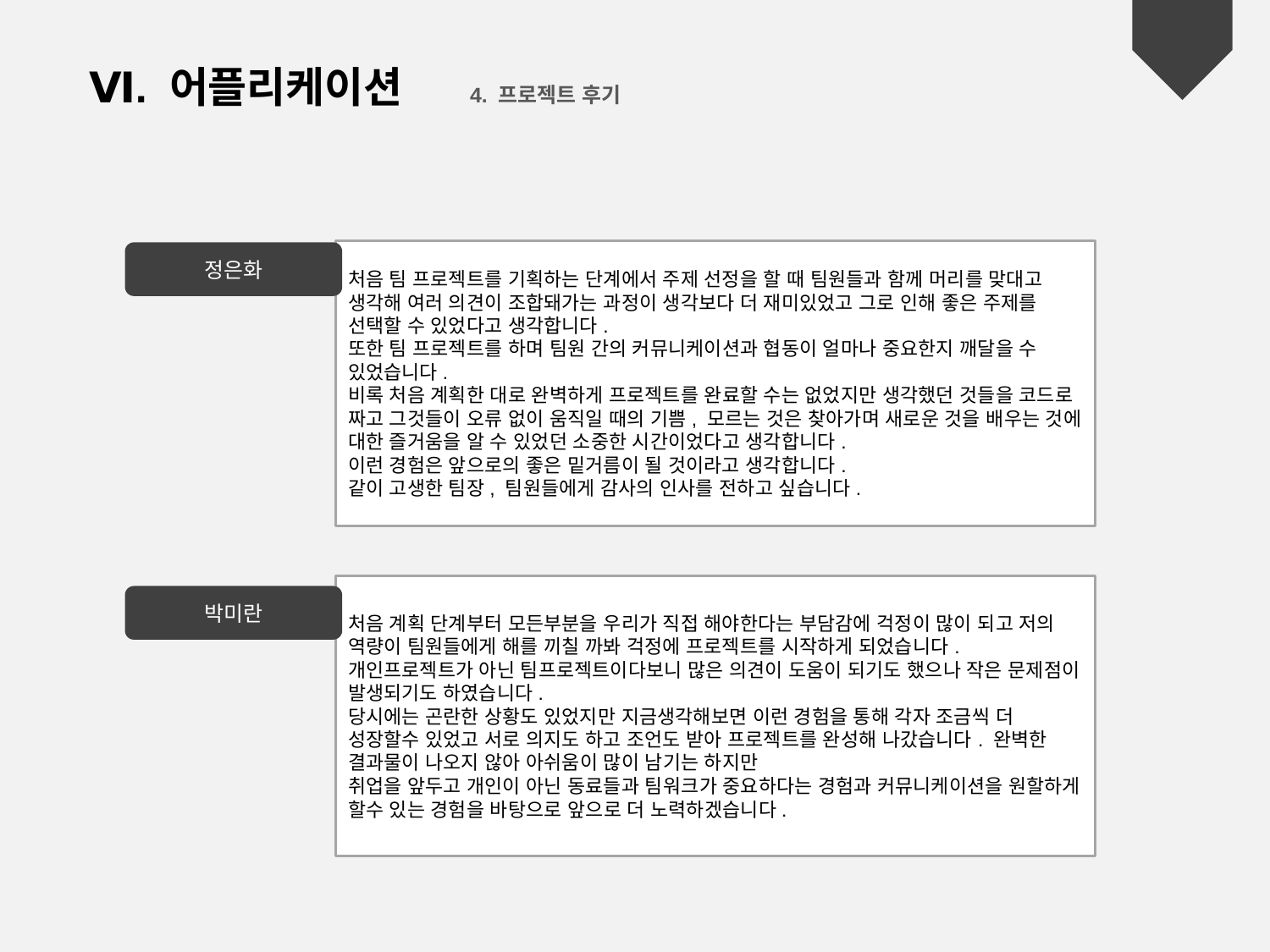

Ⅵ. 어플리케이션	4. 프로젝트 후기
처음 팀 프로젝트를 기획하는 단계에서 주제 선정을 할 때 팀원들과 함께 머리를 맞대고 생각해 여러 의견이 조합돼가는 과정이 생각보다 더 재미있었고 그로 인해 좋은 주제를 선택할 수 있었다고 생각합니다.
또한 팀 프로젝트를 하며 팀원 간의 커뮤니케이션과 협동이 얼마나 중요한지 깨달을 수 있었습니다.
비록 처음 계획한 대로 완벽하게 프로젝트를 완료할 수는 없었지만 생각했던 것들을 코드로 짜고 그것들이 오류 없이 움직일 때의 기쁨, 모르는 것은 찾아가며 새로운 것을 배우는 것에 대한 즐거움을 알 수 있었던 소중한 시간이었다고 생각합니다.
이런 경험은 앞으로의 좋은 밑거름이 될 것이라고 생각합니다.
같이 고생한 팀장, 팀원들에게 감사의 인사를 전하고 싶습니다.
정은화
처음 계획 단계부터 모든부분을 우리가 직접 해야한다는 부담감에 걱정이 많이 되고 저의 역량이 팀원들에게 해를 끼칠 까봐 걱정에 프로젝트를 시작하게 되었습니다.
개인프로젝트가 아닌 팀프로젝트이다보니 많은 의견이 도움이 되기도 했으나 작은 문제점이 발생되기도 하였습니다.
당시에는 곤란한 상황도 있었지만 지금생각해보면 이런 경험을 통해 각자 조금씩 더 성장할수 있었고 서로 의지도 하고 조언도 받아 프로젝트를 완성해 나갔습니다. 완벽한 결과물이 나오지 않아 아쉬움이 많이 남기는 하지만
취업을 앞두고 개인이 아닌 동료들과 팀워크가 중요하다는 경험과 커뮤니케이션을 원할하게 할수 있는 경험을 바탕으로 앞으로 더 노력하겠습니다.
박미란